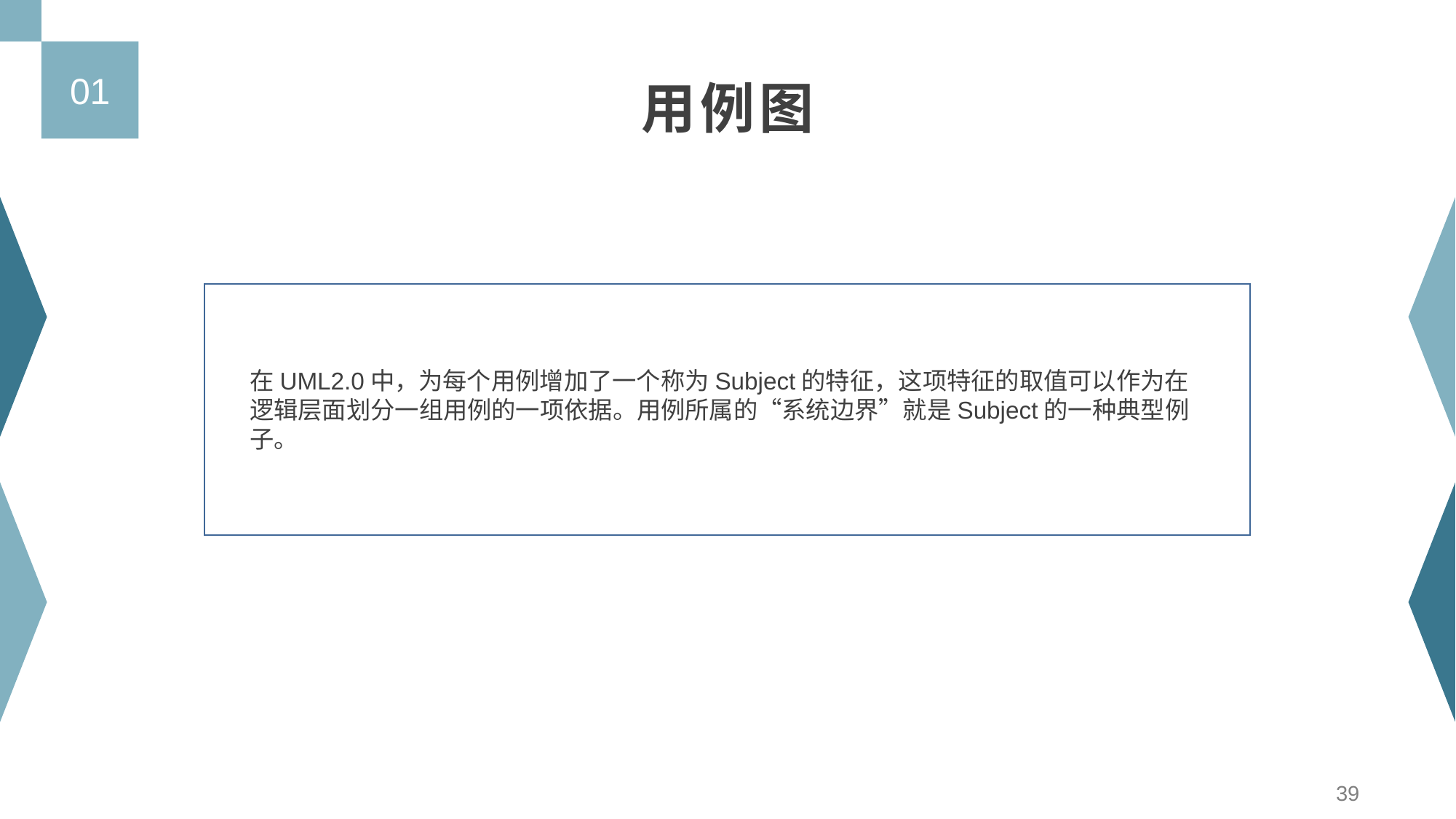

01
用例图

在UML2.0中，为每个用例增加了一个称为Subject的特征，这项特征的取值可以作为在逻辑层面划分一组用例的一项依据。用例所属的“系统边界”就是Subject的一种典型例子。

39